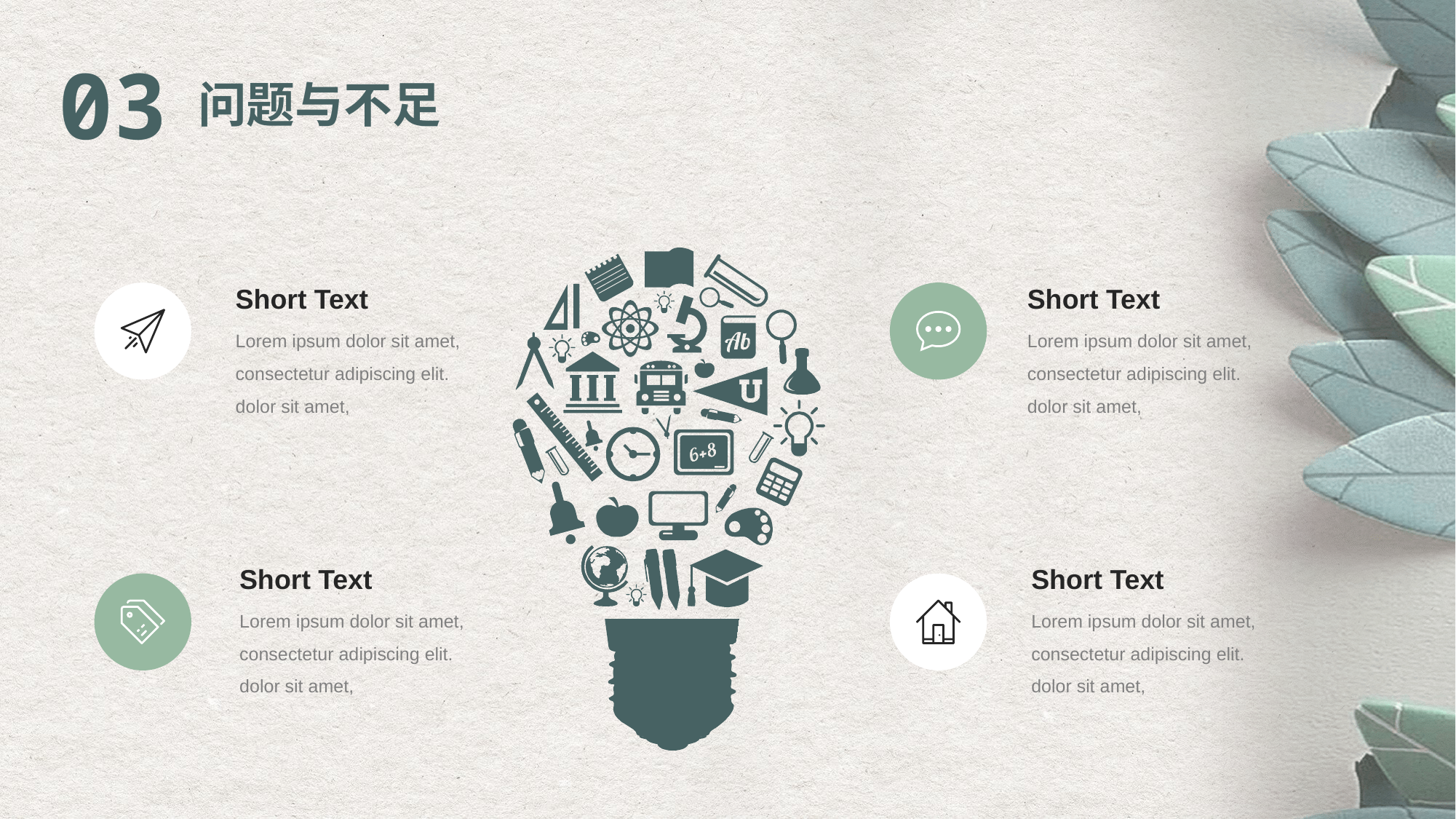

03
问题与不足

Short Text
Lorem ipsum dolor sit amet, consectetur adipiscing elit. dolor sit amet,
Short Text
Lorem ipsum dolor sit amet, consectetur adipiscing elit. dolor sit amet,

Short Text
Lorem ipsum dolor sit amet, consectetur adipiscing elit. dolor sit amet,
Short Text
Lorem ipsum dolor sit amet, consectetur adipiscing elit. dolor sit amet,